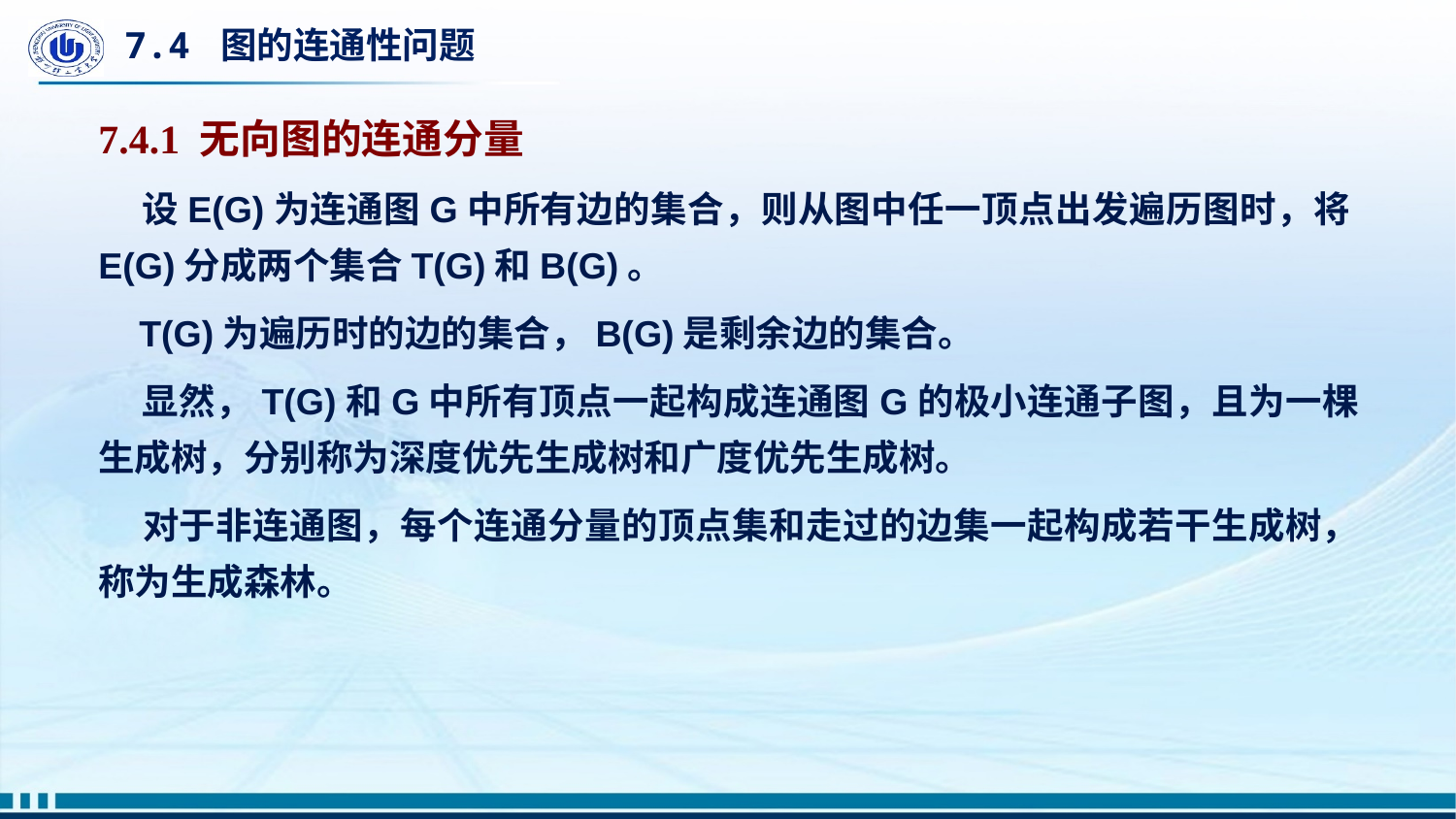

# 7.4 图的连通性问题
7.4.1 无向图的连通分量
    设E(G)为连通图G中所有边的集合，则从图中任一顶点出发遍历图时，将E(G)分成两个集合T(G)和B(G)。
    T(G)为遍历时的边的集合，B(G)是剩余边的集合。
    显然，T(G)和G中所有顶点一起构成连通图G的极小连通子图，且为一棵生成树，分别称为深度优先生成树和广度优先生成树。
    对于非连通图，每个连通分量的顶点集和走过的边集一起构成若干生成树，称为生成森林。